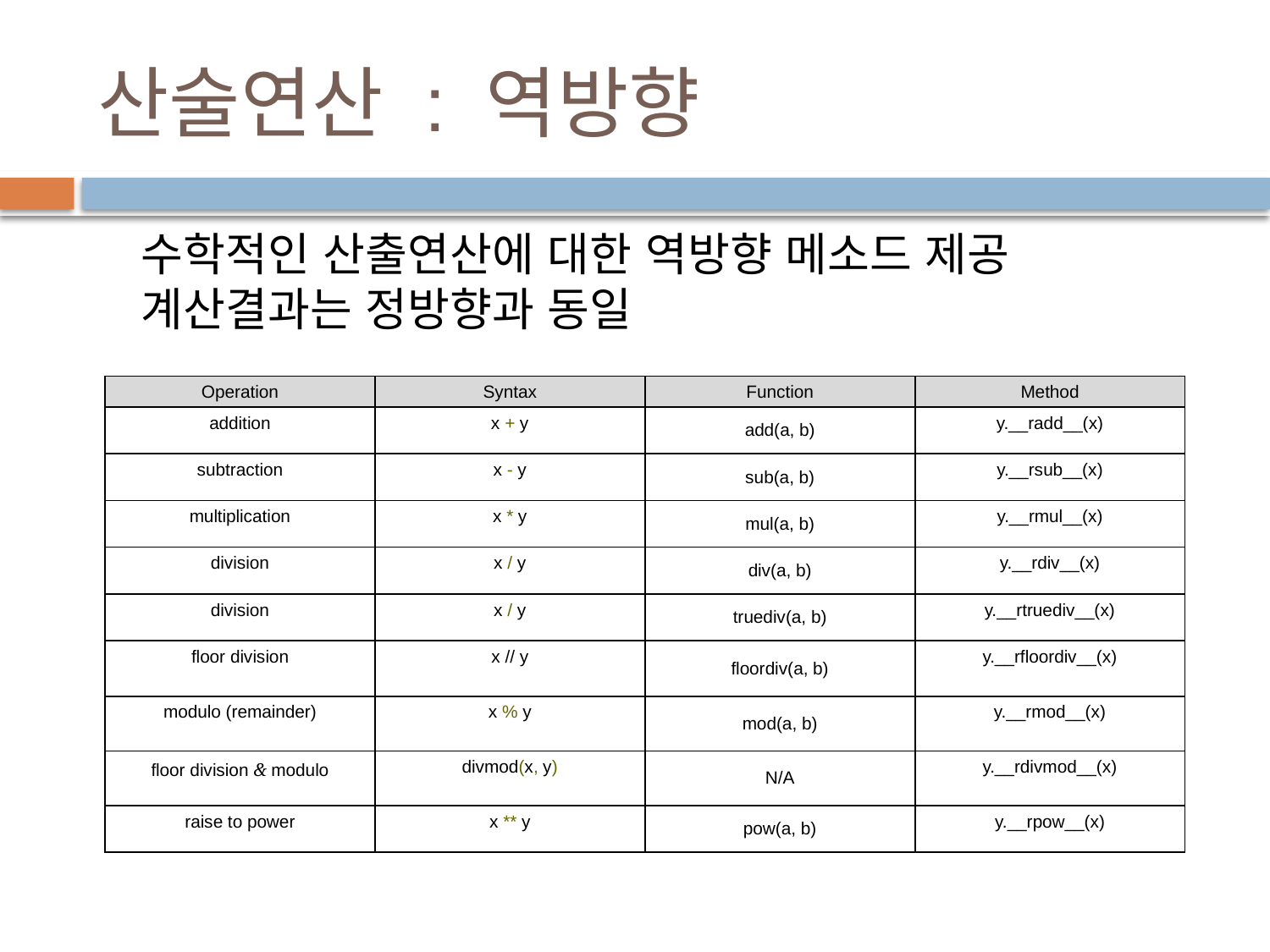

# 산술연산 : 역방향
수학적인 산출연산에 대한 역방향 메소드 제공 계산결과는 정방향과 동일
| Operation | Syntax | Function | Method |
| --- | --- | --- | --- |
| addition | x + y | add(a, b) | y.\_\_radd\_\_(x) |
| subtraction | x - y | sub(a, b) | y.\_\_rsub\_\_(x) |
| multiplication | x \* y | mul(a, b) | y.\_\_rmul\_\_(x) |
| division | x / y | div(a, b) | y.\_\_rdiv\_\_(x) |
| division | x / y | truediv(a, b) | y.\_\_rtruediv\_\_(x) |
| floor division | x // y | floordiv(a, b) | y.\_\_rfloordiv\_\_(x) |
| modulo (remainder) | x % y | mod(a, b) | y.\_\_rmod\_\_(x) |
| floor division & modulo | divmod(x, y) | N/A | y.\_\_rdivmod\_\_(x) |
| raise to power | x \*\* y | pow(a, b) | y.\_\_rpow\_\_(x) |